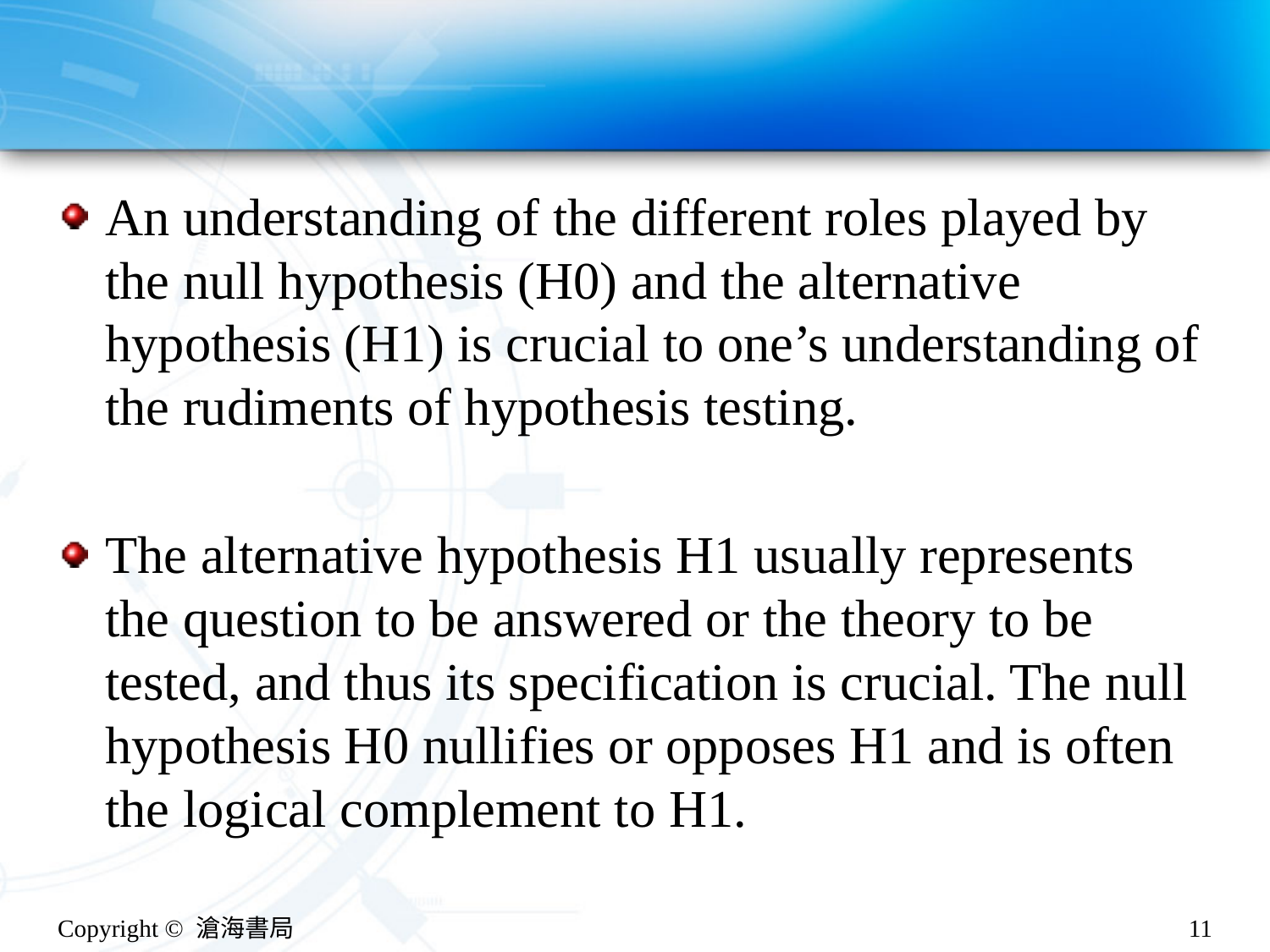

#
An understanding of the different roles played by the null hypothesis (H0) and the alternative hypothesis (H1) is crucial to one’s understanding of the rudiments of hypothesis testing.

The alternative hypothesis H1 usually represents the question to be answered or the theory to be tested, and thus its specification is crucial. The null hypothesis H0 nullifies or opposes H1 and is often the logical complement to H1.
Copyright © 滄海書局
11